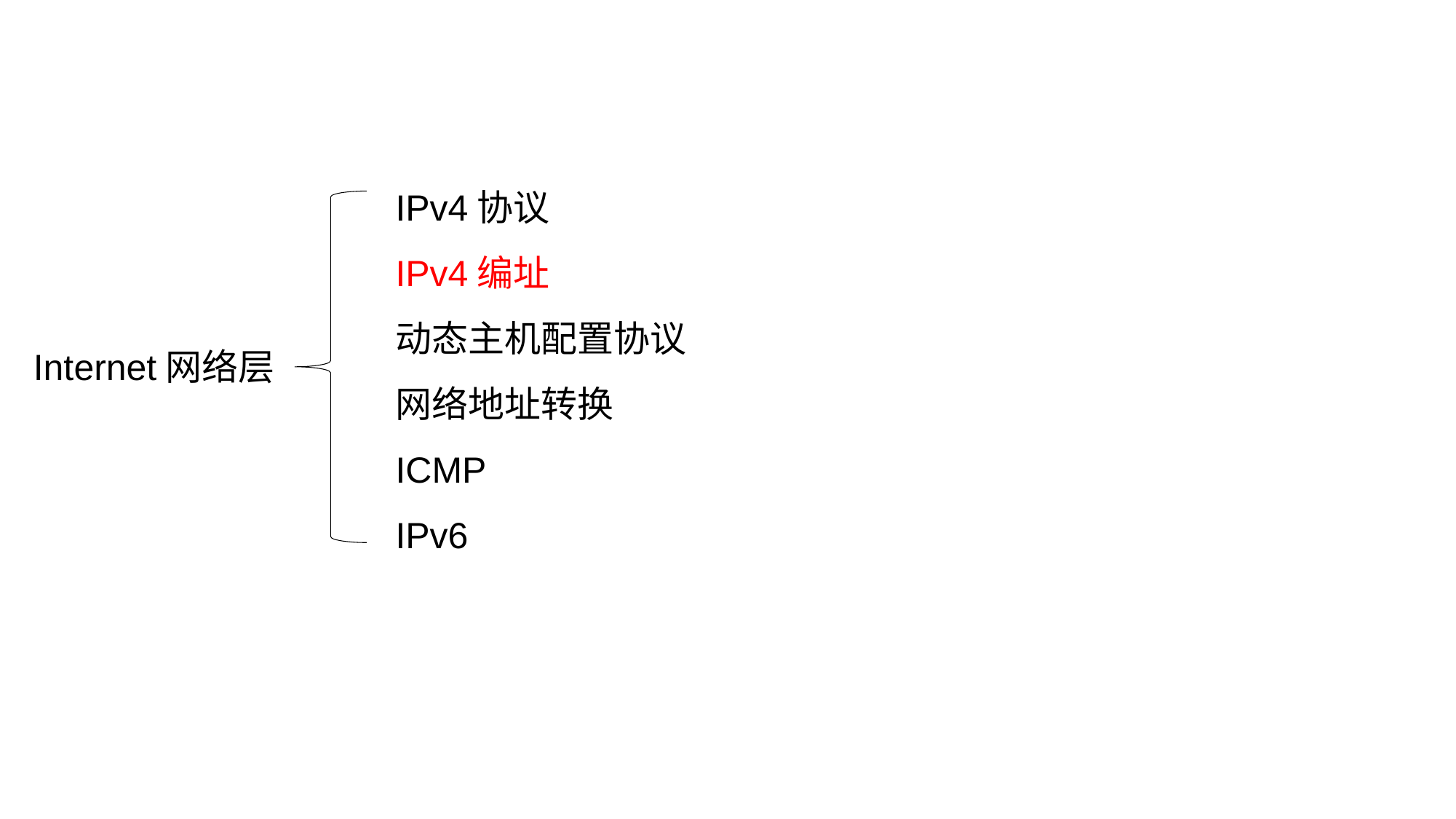

IPv4协议
IPv4编址
动态主机配置协议
网络地址转换
ICMP
IPv6

Internet网络层